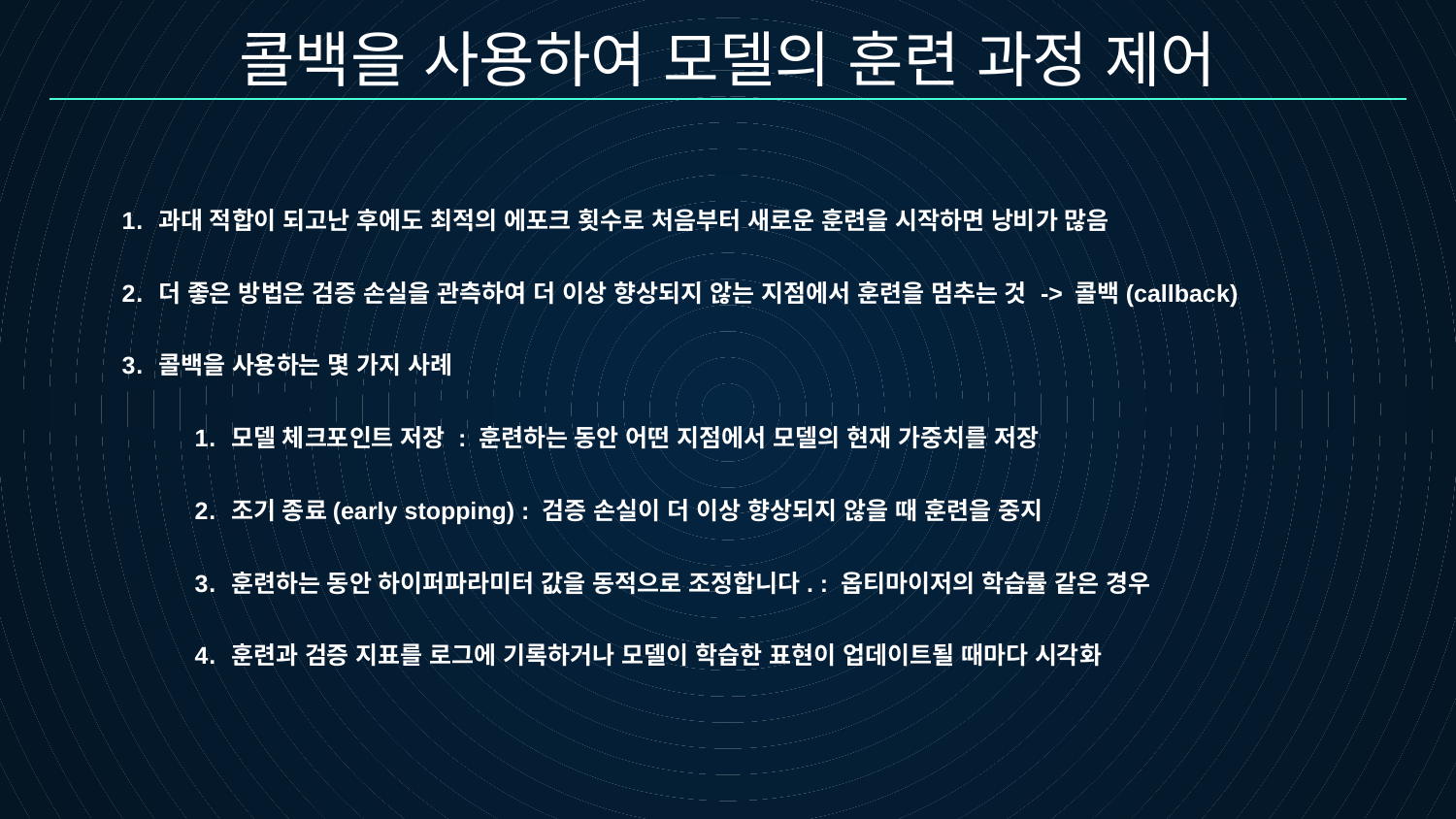

콜백을 사용하여 모델의 훈련 과정 제어
과대 적합이 되고난 후에도 최적의 에포크 횟수로 처음부터 새로운 훈련을 시작하면 낭비가 많음
더 좋은 방법은 검증 손실을 관측하여 더 이상 향상되지 않는 지점에서 훈련을 멈추는 것 -> 콜백(callback)
콜백을 사용하는 몇 가지 사례
모델 체크포인트 저장 : 훈련하는 동안 어떤 지점에서 모델의 현재 가중치를 저장
조기 종료(early stopping) : 검증 손실이 더 이상 향상되지 않을 때 훈련을 중지
훈련하는 동안 하이퍼파라미터 값을 동적으로 조정합니다. : 옵티마이저의 학습률 같은 경우
훈련과 검증 지표를 로그에 기록하거나 모델이 학습한 표현이 업데이트될 때마다 시각화